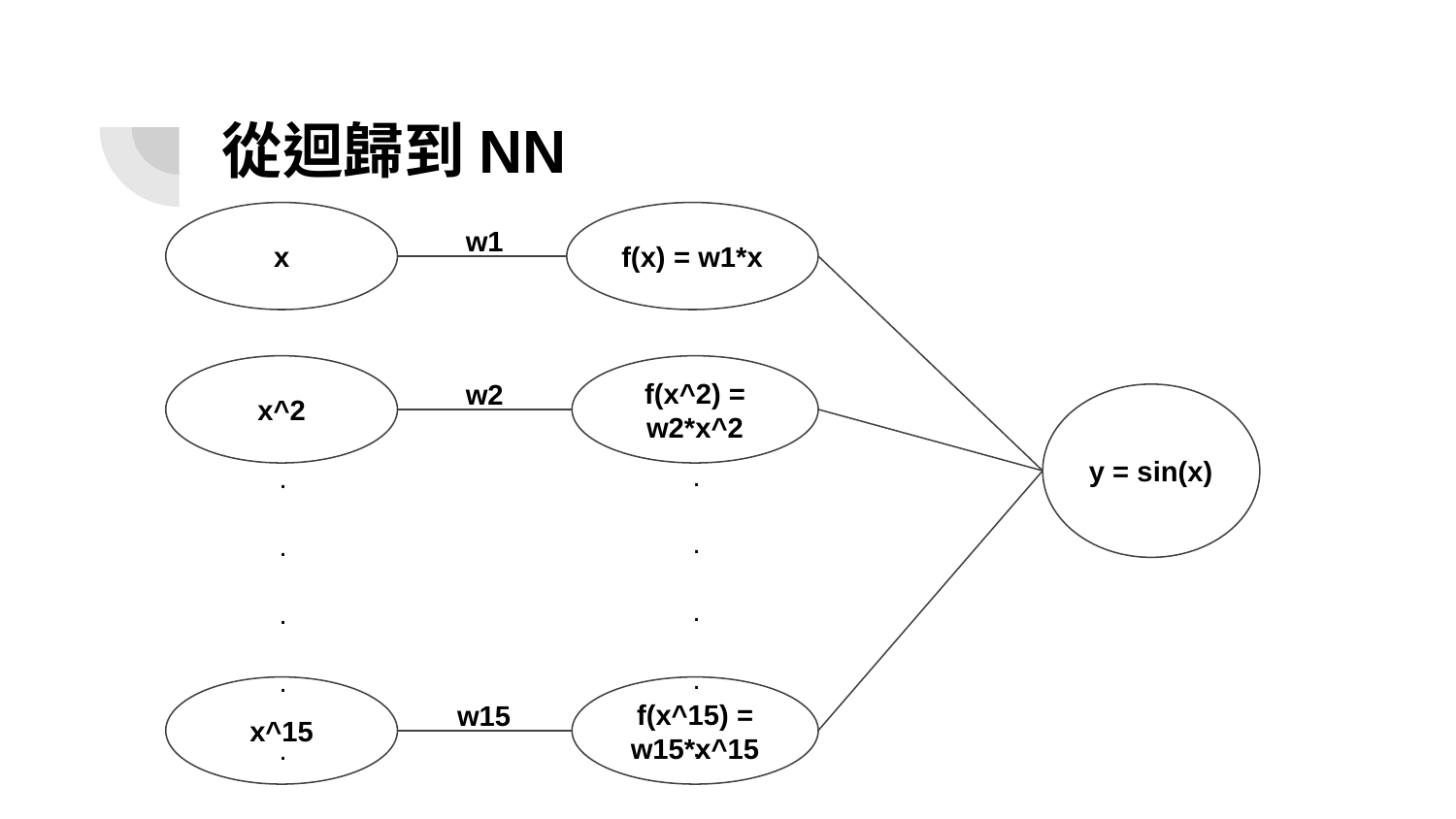

# 從迴歸到NN
x
w1
f(x) = w1*x
x^2
w2
f(x^2) = w2*x^2
y = sin(x)
.
.
.
.
.
.
.
.
.
.
.
.
x^15
w15
f(x^15) = w15*x^15